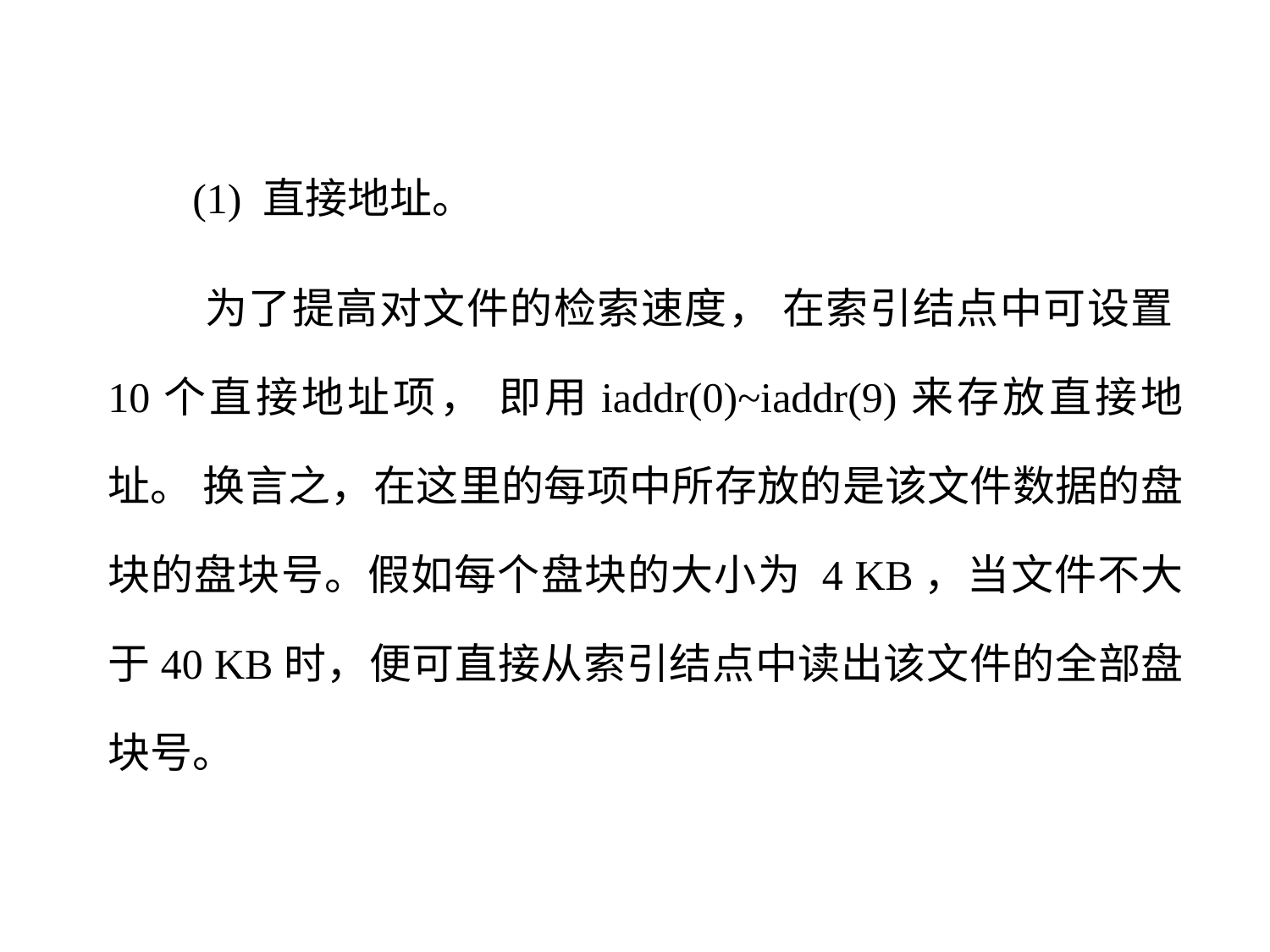

(1) 直接地址。
        为了提高对文件的检索速度， 在索引结点中可设置10个直接地址项， 即用iaddr(0)~iaddr(9)来存放直接地址。 换言之，在这里的每项中所存放的是该文件数据的盘块的盘块号。假如每个盘块的大小为 4 KB，当文件不大于40 KB时，便可直接从索引结点中读出该文件的全部盘块号。